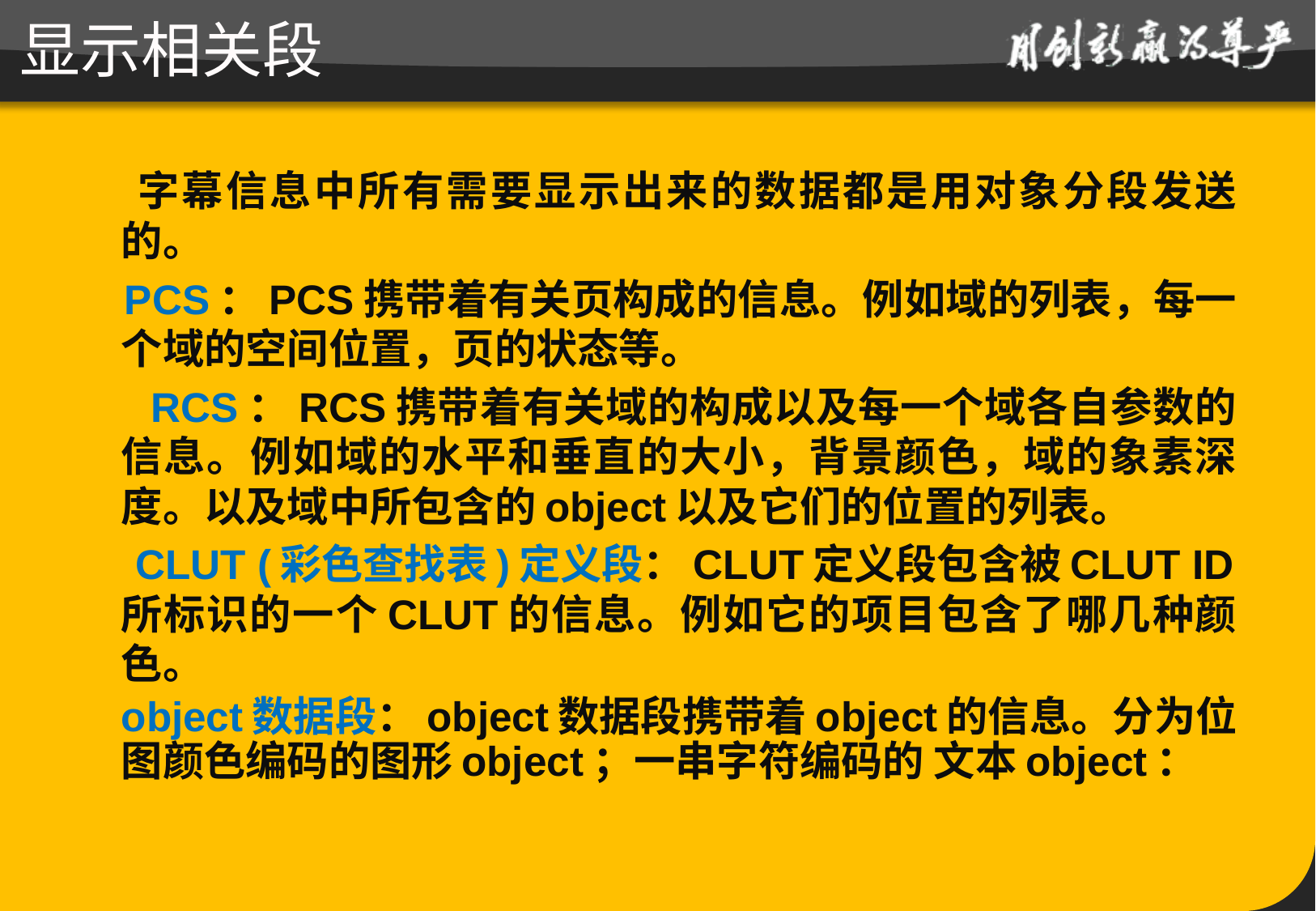

# 显示相关段
    字幕信息中所有需要显示出来的数据都是用对象分段发送的。
    PCS：PCS携带着有关页构成的信息。例如域的列表，每一个域的空间位置，页的状态等。
      RCS：RCS携带着有关域的构成以及每一个域各自参数的信息。例如域的水平和垂直的大小，背景颜色，域的象素深度。以及域中所包含的object以及它们的位置的列表。
     CLUT (彩色查找表)定义段：CLUT定义段包含被CLUT ID所标识的一个CLUT的信息。例如它的项目包含了哪几种颜色。
	object数据段：object数据段携带着object的信息。分为位图颜色编码的图形object；一串字符编码的 文本object：